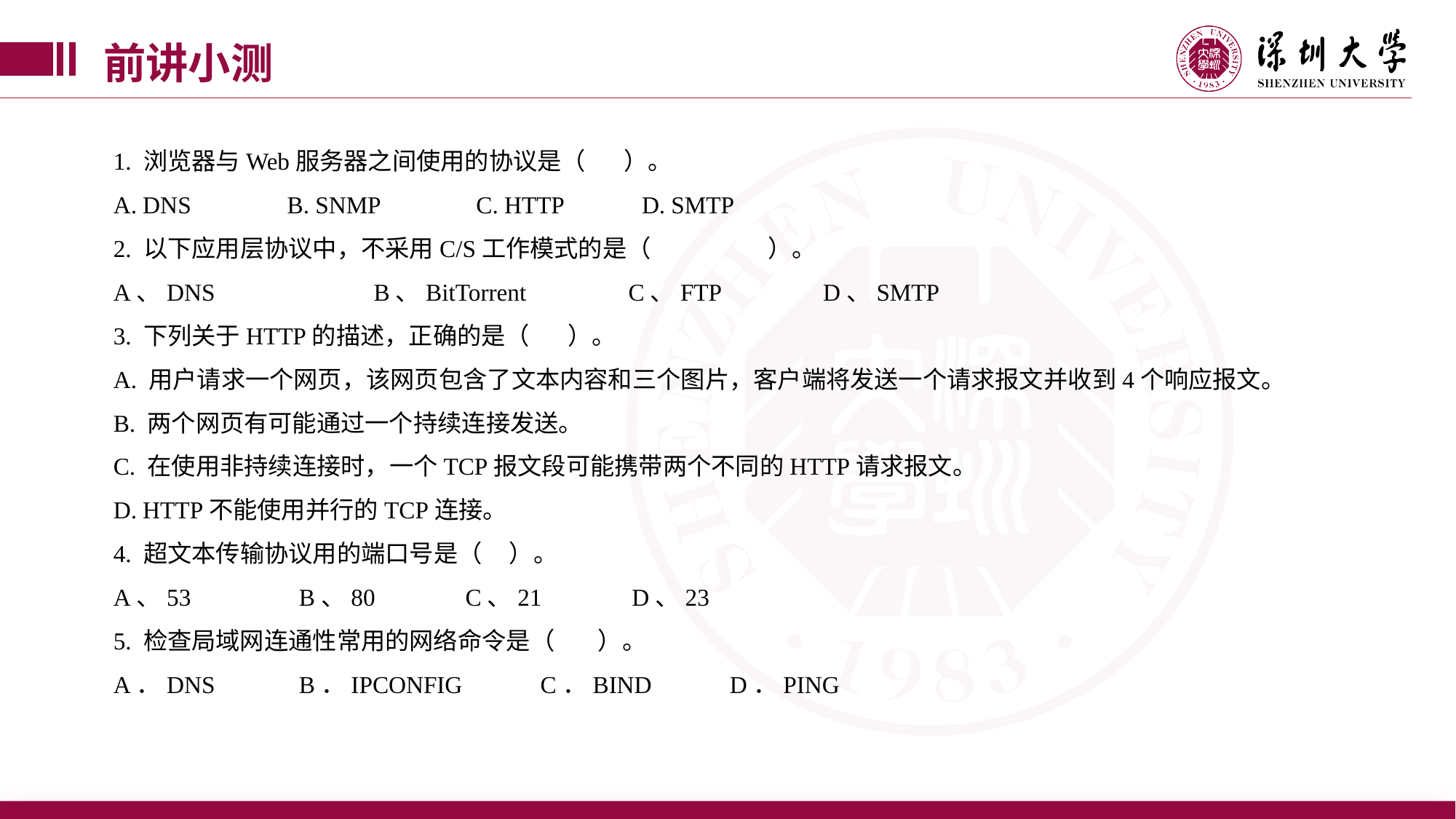

前讲小测

1. 浏览器与Web服务器之间使用的协议是（       ）。
A. DNS                B. SNMP                C. HTTP             D. SMTP
2. 以下应用层协议中，不采用C/S工作模式的是（		）。
A、DNS		       B、BitTorrent                 C、FTP                 D、SMTP
3. 下列关于HTTP的描述，正确的是（       ）。
A. 用户请求一个网页，该网页包含了文本内容和三个图片，客户端将发送一个请求报文并收到4个响应报文。
B. 两个网页有可能通过一个持续连接发送。
C. 在使用非持续连接时，一个TCP报文段可能携带两个不同的HTTP请求报文。
D. HTTP不能使用并行的TCP连接。
4. 超文本传输协议用的端口号是（     ）。
A、53                  B、80               C、21               D、23
5. 检查局域网连通性常用的网络命令是（        ）。
A．DNS              B．IPCONFIG             C．BIND             D．PING